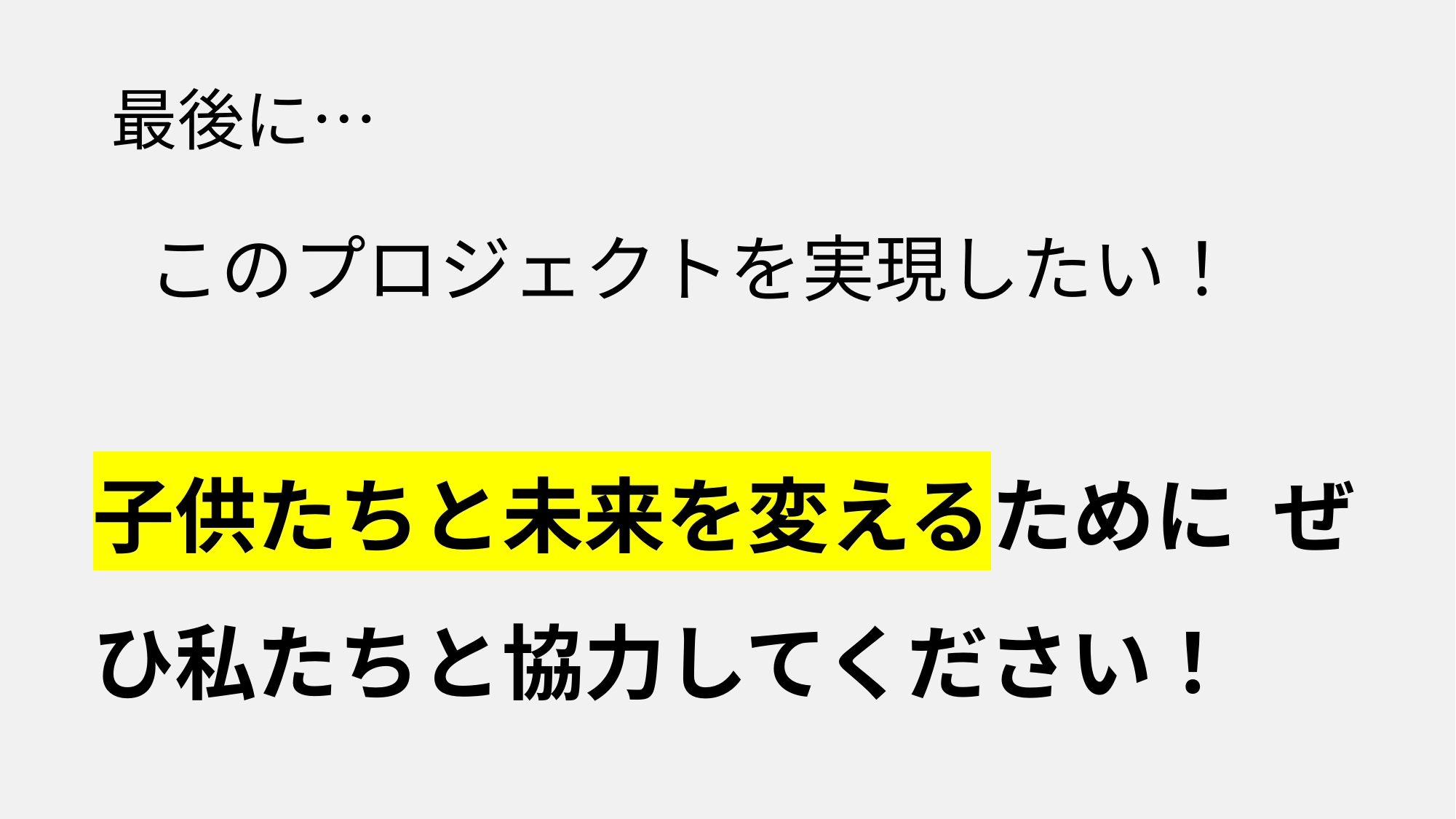

# 最後に…

このプロジェクトを実現したい！
子供たちと未来を変えるために  ぜひ私たちと協力してください！